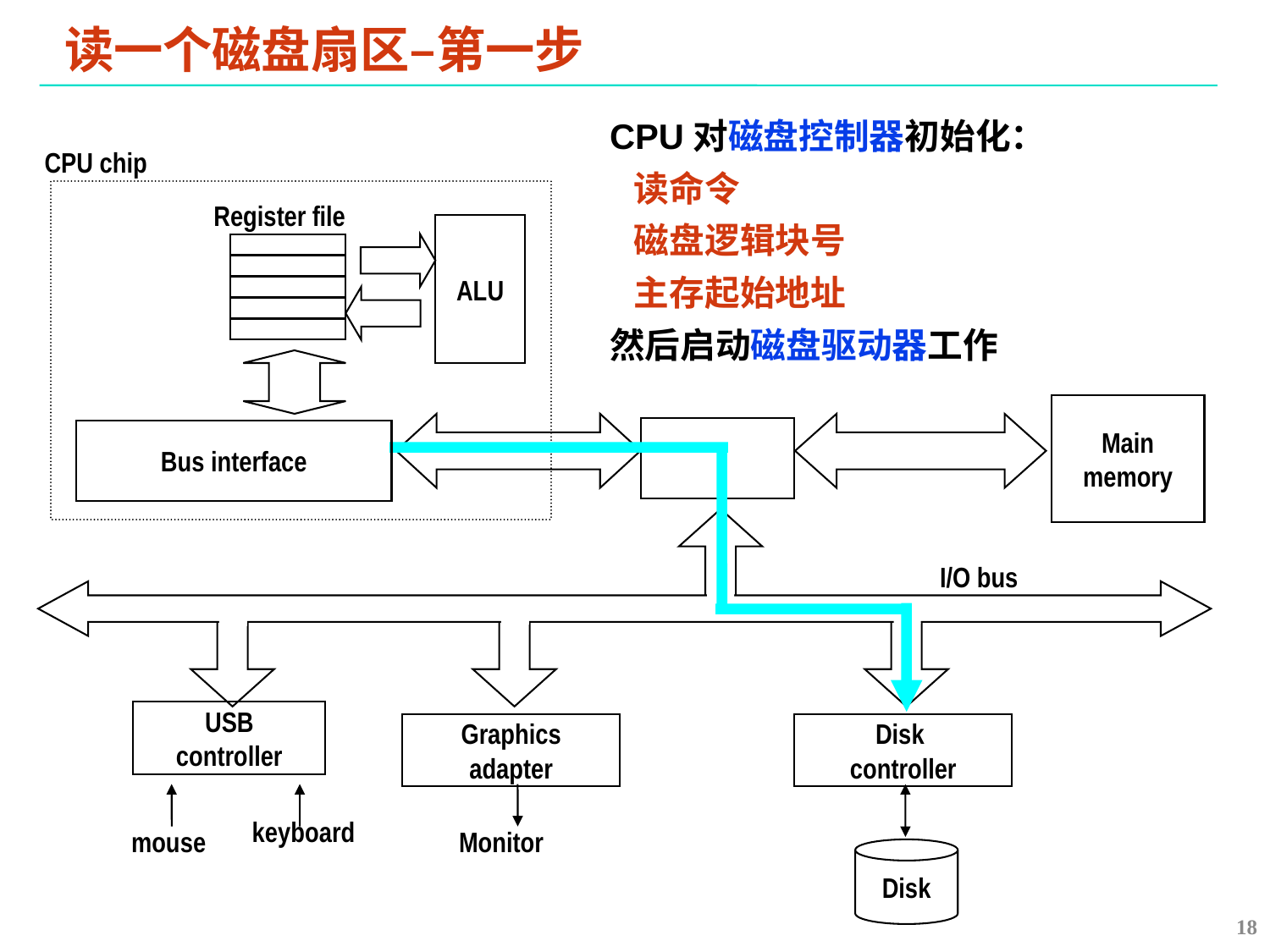

读一个磁盘扇区–第一步
CPU对磁盘控制器初始化：
  读命令
  磁盘逻辑块号
  主存起始地址
然后启动磁盘驱动器工作
CPU chip

Register file
ALU

Main
memory

Bus interface

I/O bus

USB
controller
Graphics
adapter
Disk
controller

keyboard
mouse
Monitor
Disk
18